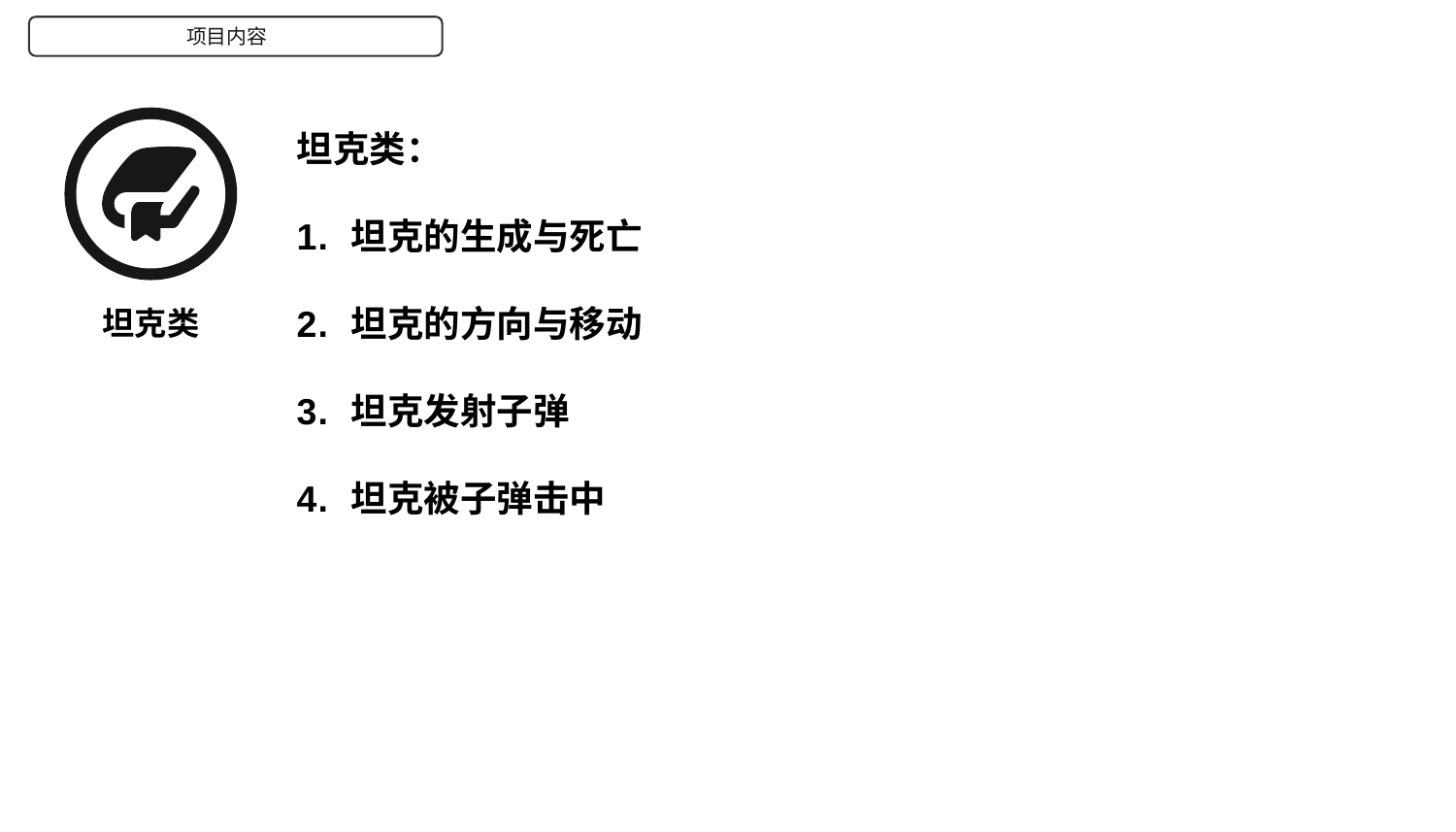

项目内容

坦克类：

坦克的生成与死亡

坦克的方向与移动

坦克发射子弹

坦克被子弹击中
坦克类